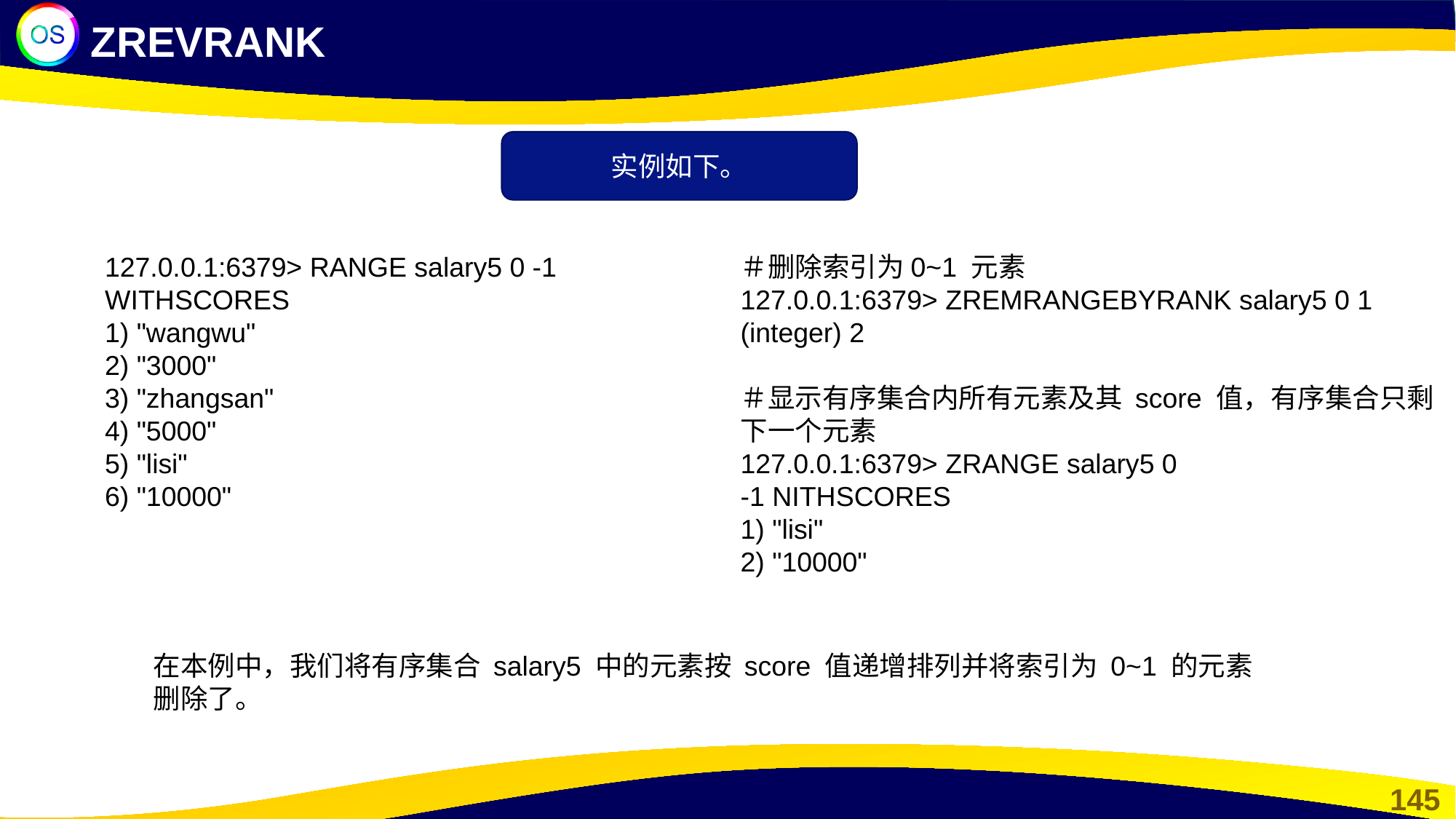

ZREVRANK
实例如下。
127.0.0.1:6379> RANGE salary5 0 -1 WITHSCORES
1) "wangwu"
2) "3000"
3) "zhangsan"
4) "5000"
5) "lisi"
6) "10000"
＃删除索引为0~1 元素
127.0.0.1:6379> ZREMRANGEBYRANK salary5 0 1
(integer) 2

＃显示有序集合内所有元素及其 score 值，有序集合只剩下一个元素
127.0.0.1:6379> ZRANGE salary5 0
-1 NITHSCORES
1) "lisi"
2) "10000"
在本例中，我们将有序集合 salary5 中的元素按 score 值递增排列并将索引为 0~1 的元素
删除了。